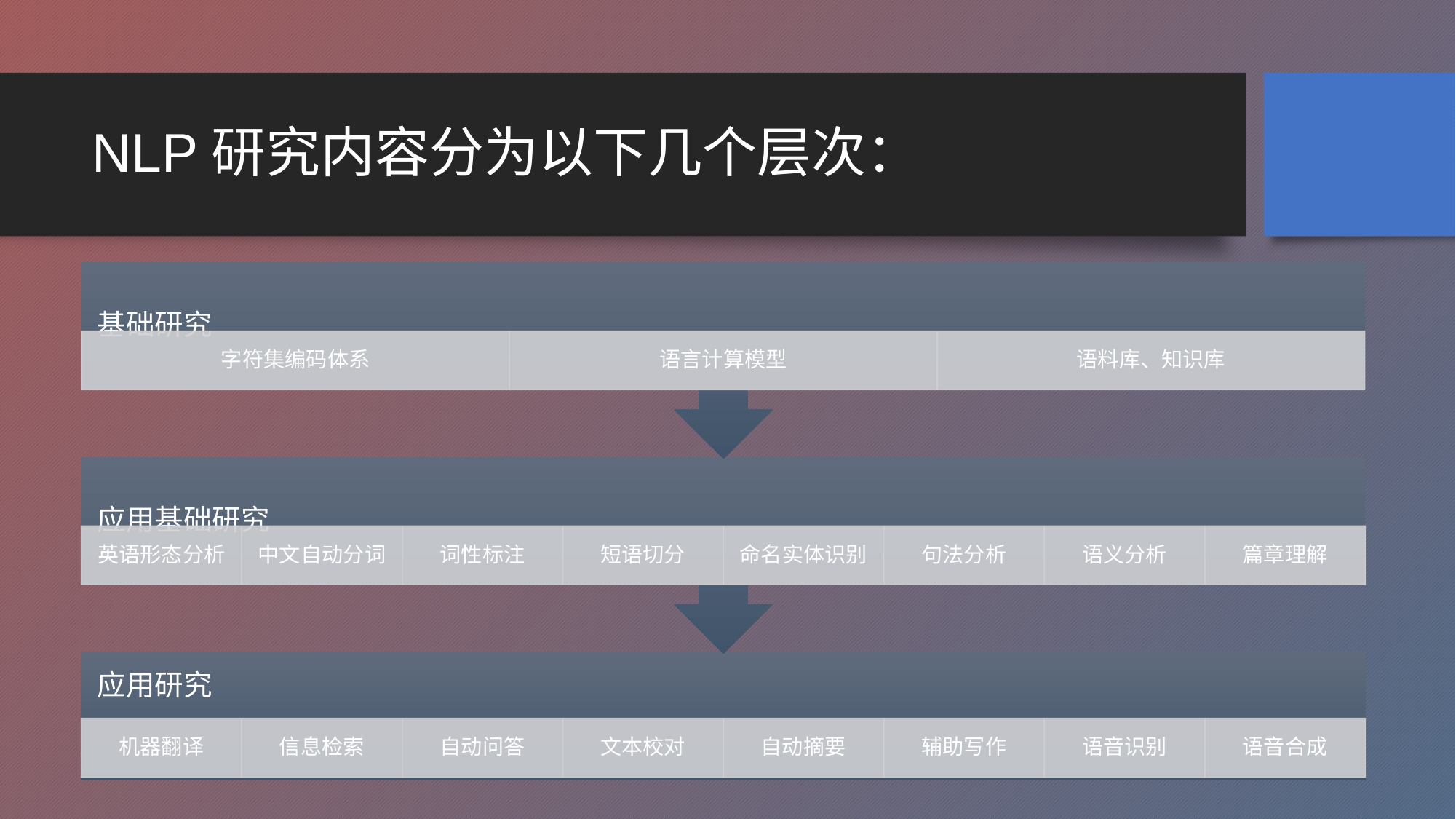

# NLP研究内容分为以下几个层次：
应用研究
机器翻译
信息检索
自动问答
文本校对
自动摘要
辅助写作
语音识别
语音合成
应用基础研究
英语形态分析
中文自动分词
词性标注
短语切分
命名实体识别
句法分析
语义分析
篇章理解
基础研究
字符集编码体系
语言计算模型
语料库、知识库